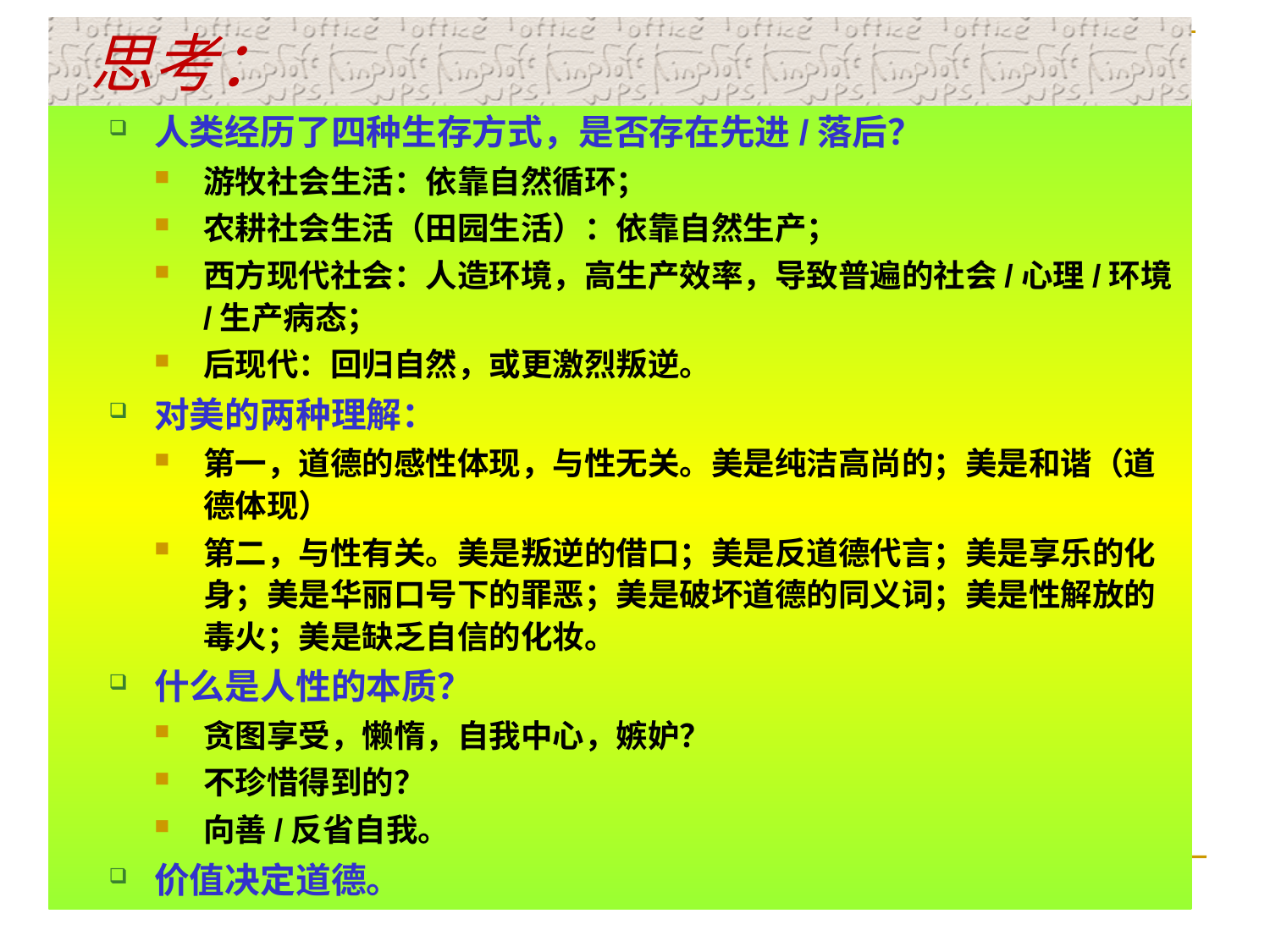

思考：
人类经历了四种生存方式，是否存在先进/落后？
游牧社会生活：依靠自然循环；
农耕社会生活（田园生活）：依靠自然生产；
西方现代社会：人造环境，高生产效率，导致普遍的社会/心理/环境/生产病态；
后现代：回归自然，或更激烈叛逆。
对美的两种理解：
第一，道德的感性体现，与性无关。美是纯洁高尚的；美是和谐（道德体现）
第二，与性有关。美是叛逆的借口；美是反道德代言；美是享乐的化身；美是华丽口号下的罪恶；美是破坏道德的同义词；美是性解放的毒火；美是缺乏自信的化妆。
什么是人性的本质？
贪图享受，懒惰，自我中心，嫉妒？
不珍惜得到的？
向善/反省自我。
价值决定道德。
70